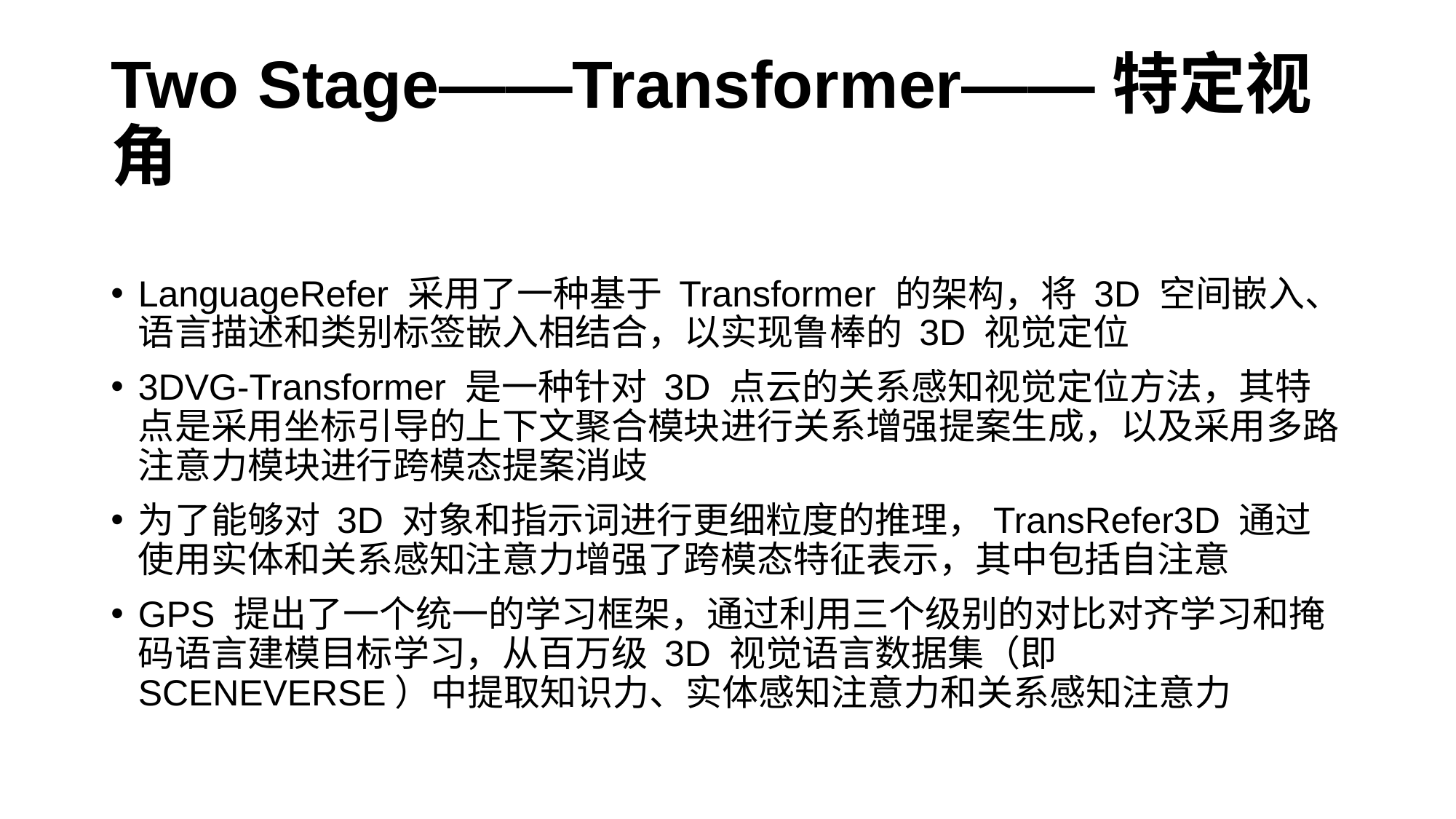

# Two Stage——Transformer——特定视角
LanguageRefer 采用了一种基于 Transformer 的架构，将 3D 空间嵌入、语言描述和类别标签嵌入相结合，以实现鲁棒的 3D 视觉定位
3DVG-Transformer 是一种针对 3D 点云的关系感知视觉定位方法，其特点是采用坐标引导的上下文聚合模块进行关系增强提案生成，以及采用多路注意力模块进行跨模态提案消歧
为了能够对 3D 对象和指示词进行更细粒度的推理，TransRefer3D 通过使用实体和关系感知注意力增强了跨模态特征表示，其中包括自注意
GPS 提出了一个统一的学习框架，通过利用三个级别的对比对齐学习和掩码语言建模目标学习，从百万级 3D 视觉语言数据集（即 SCENEVERSE）中提取知识力、实体感知注意力和关系感知注意力